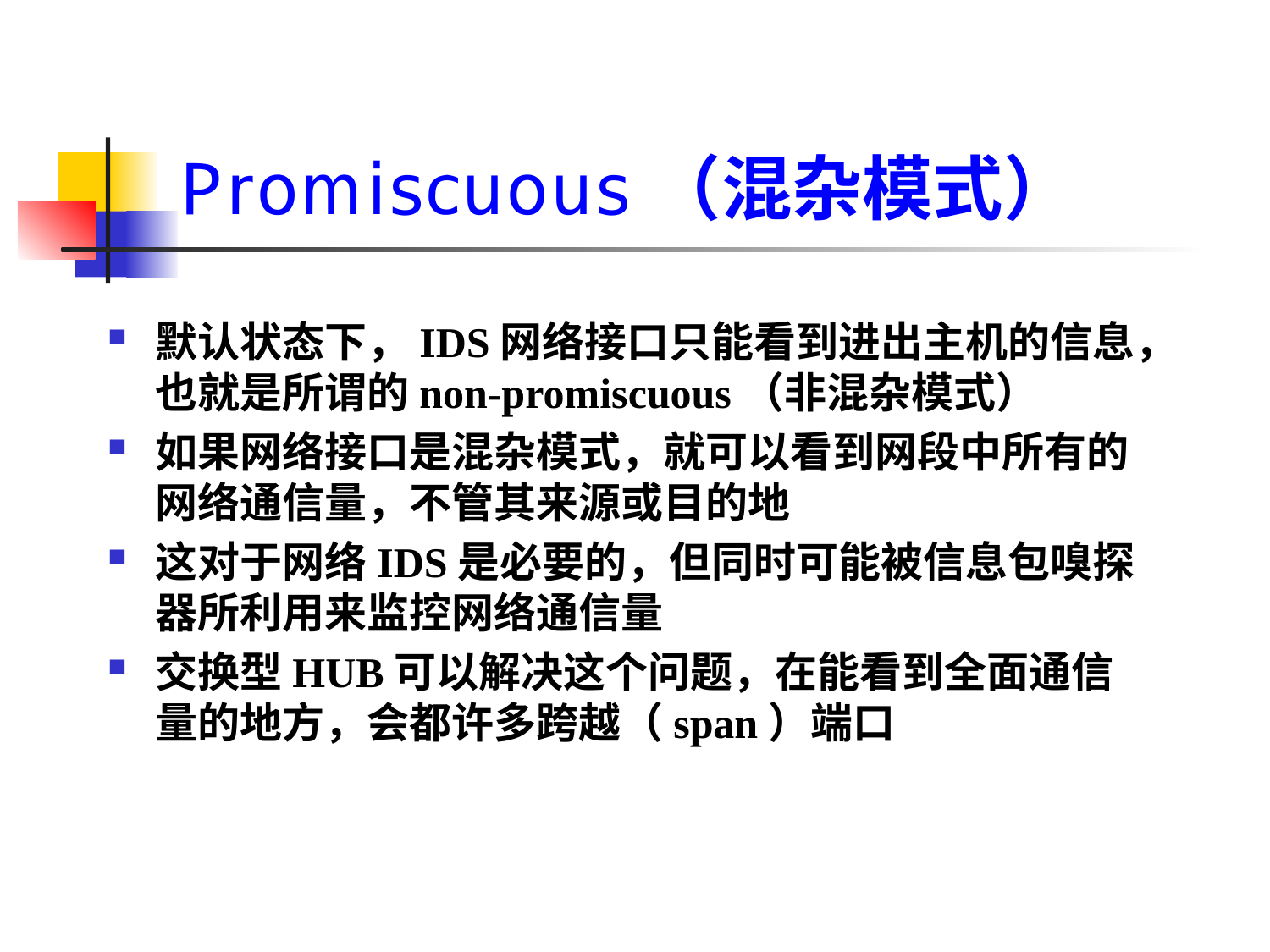

Promiscuous（混杂模式）

默认状态下，IDS网络接口只能看到进出主机的信息，也就是所谓的non-promiscuous（非混杂模式）
如果网络接口是混杂模式，就可以看到网段中所有的网络通信量，不管其来源或目的地
这对于网络IDS是必要的，但同时可能被信息包嗅探器所利用来监控网络通信量
交换型HUB可以解决这个问题，在能看到全面通信量的地方，会都许多跨越（span）端口